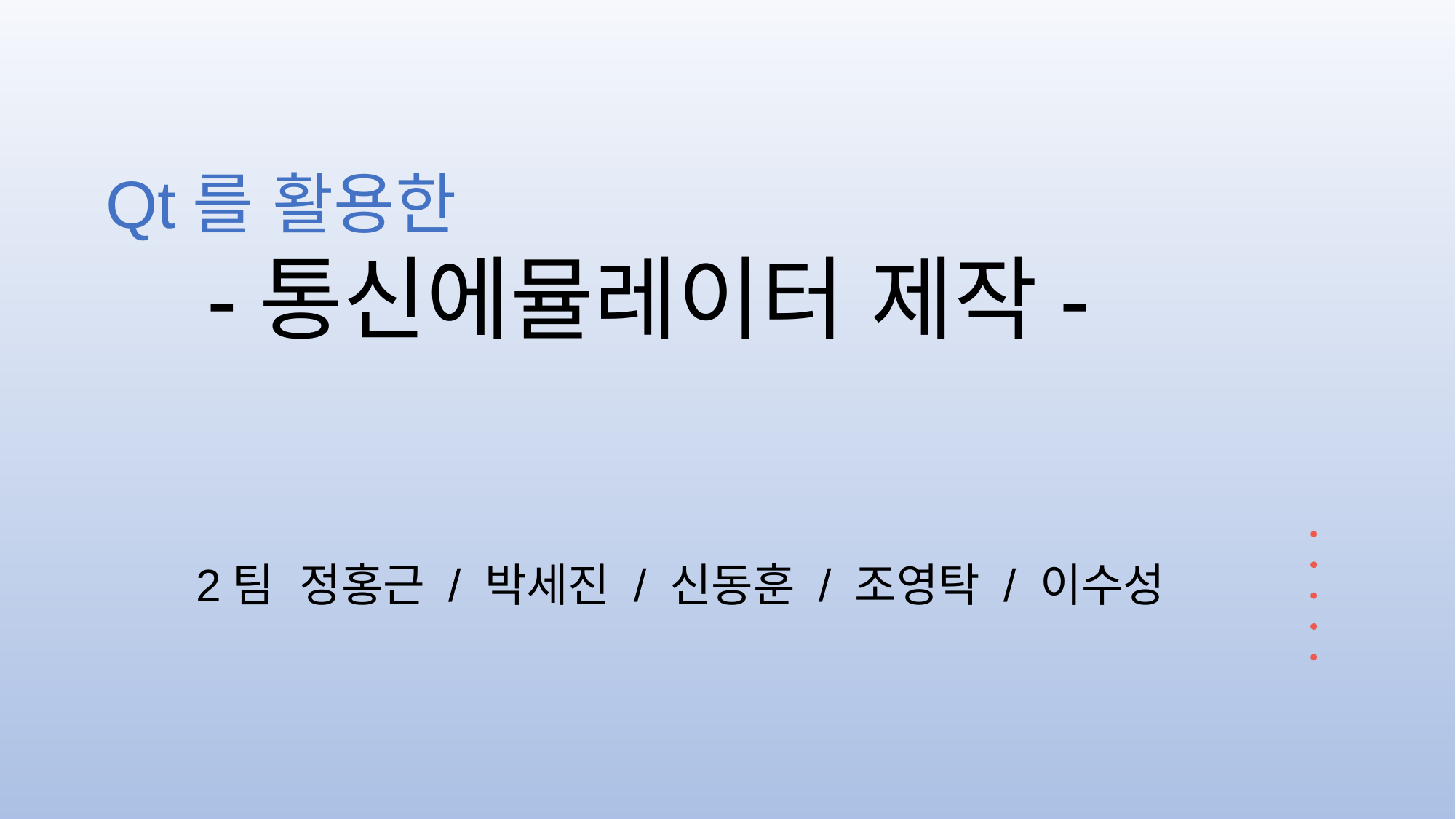

Qt를 활용한
    -통신에뮬레이터 제작-
2팀  정홍근 / 박세진 / 신동훈 / 조영탁 / 이수성